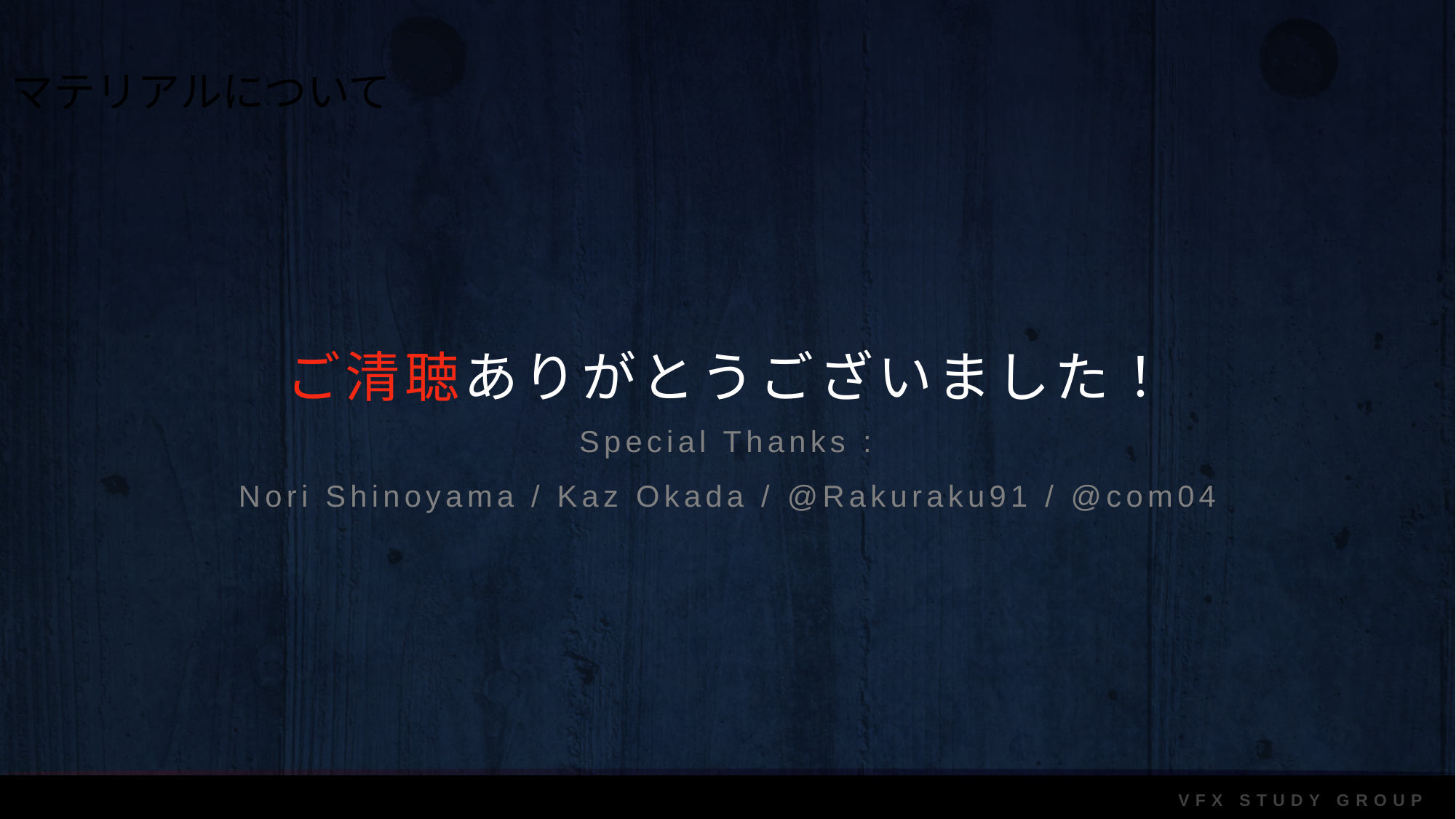

マテリアルについて
ご清聴ありがとうございました！
Special Thanks :
Nori Shinoyama / Kaz Okada / @Rakuraku91 / @com04